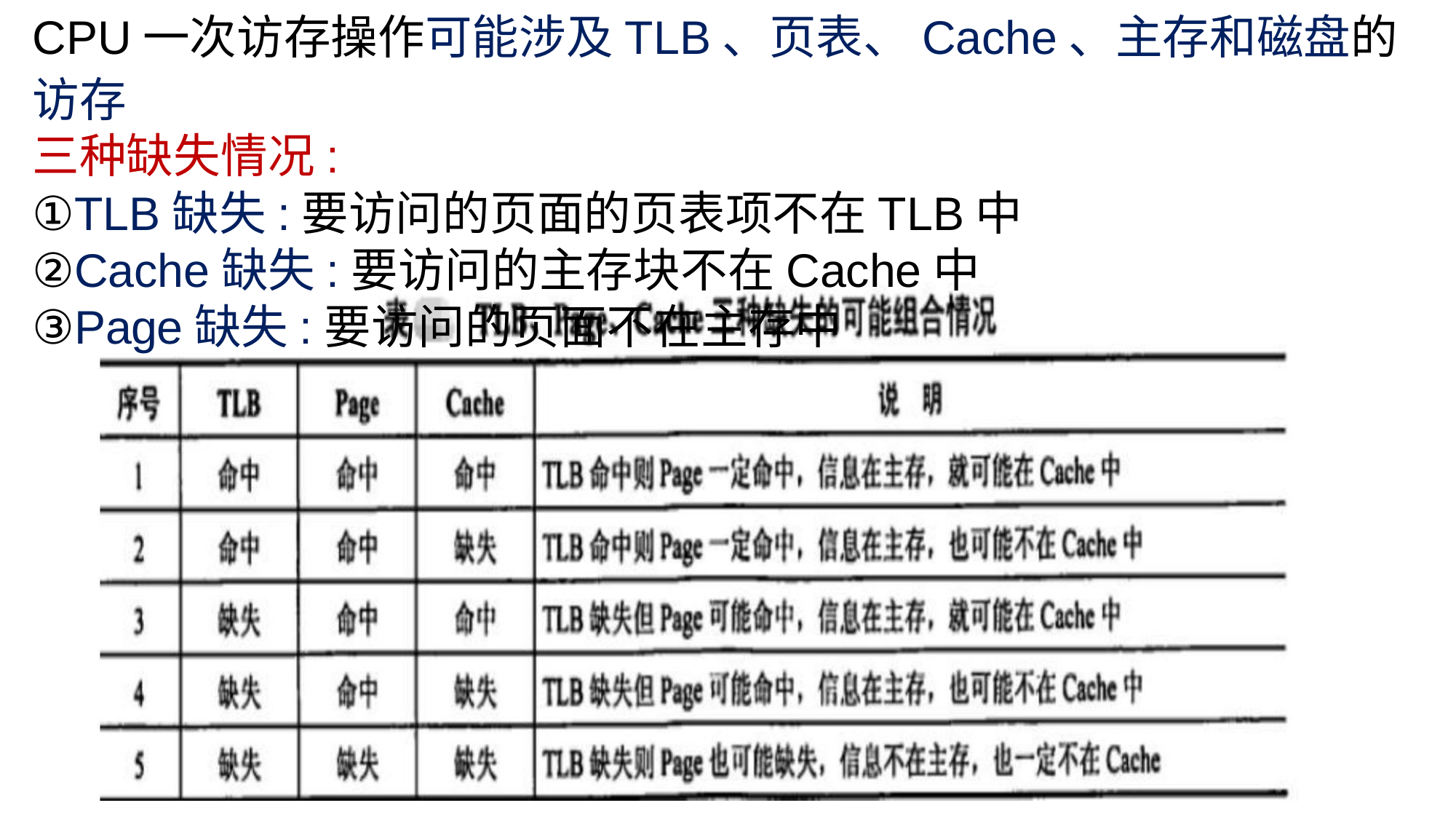

CPU一次访存操作可能涉及TLB、页表、Cache、主存和磁盘的访存
三种缺失情况:
①TLB缺失:要访问的页面的页表项不在TLB中
②Cache缺失:要访问的主存块不在Cache中
③Page缺失:要访问的页面不在主存中